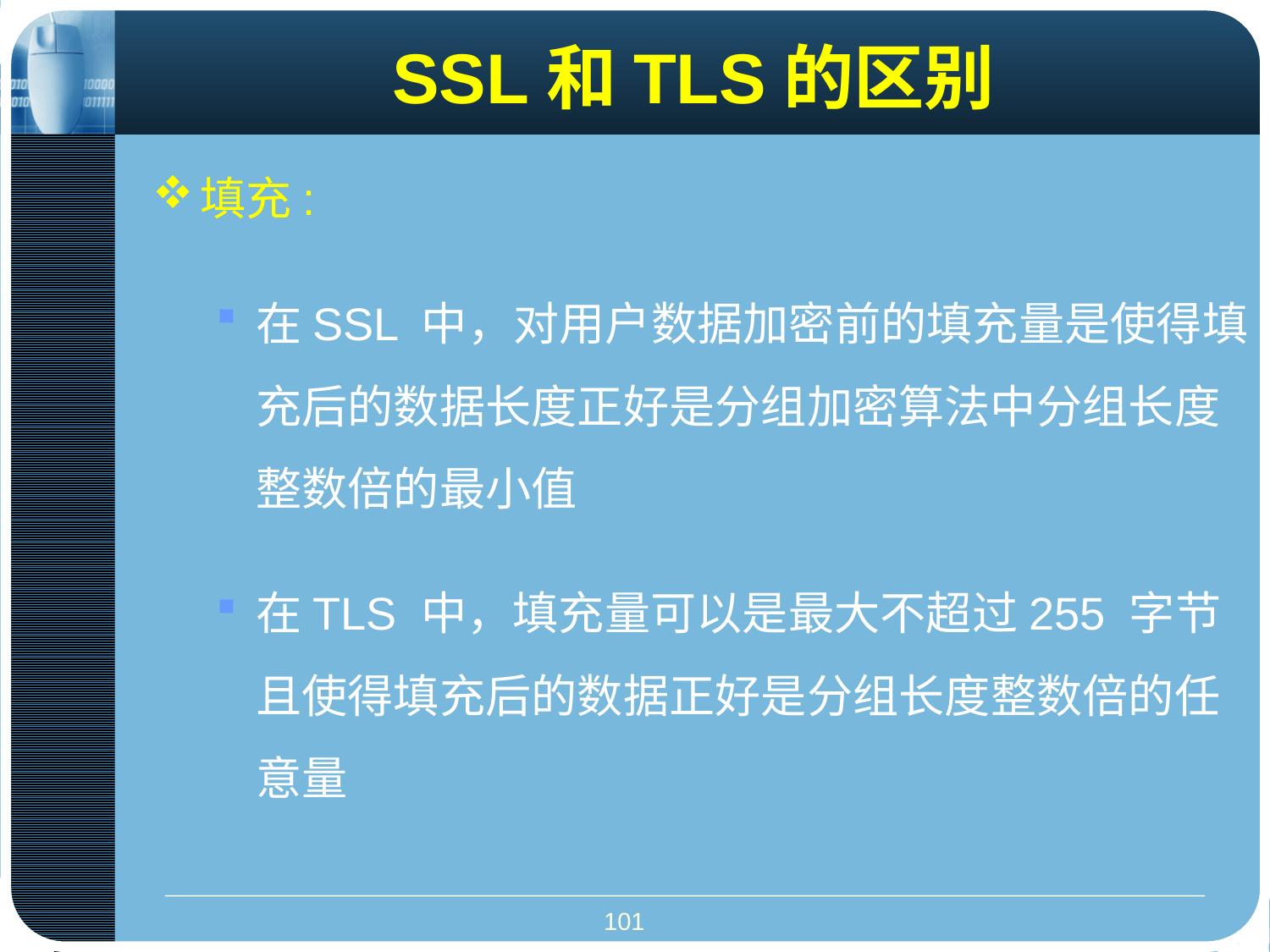

# SSL和TLS的区别
填充:
在SSL 中，对用户数据加密前的填充量是使得填充后的数据长度正好是分组加密算法中分组长度整数倍的最小值
在TLS 中，填充量可以是最大不超过255 字节且使得填充后的数据正好是分组长度整数倍的任意量
101